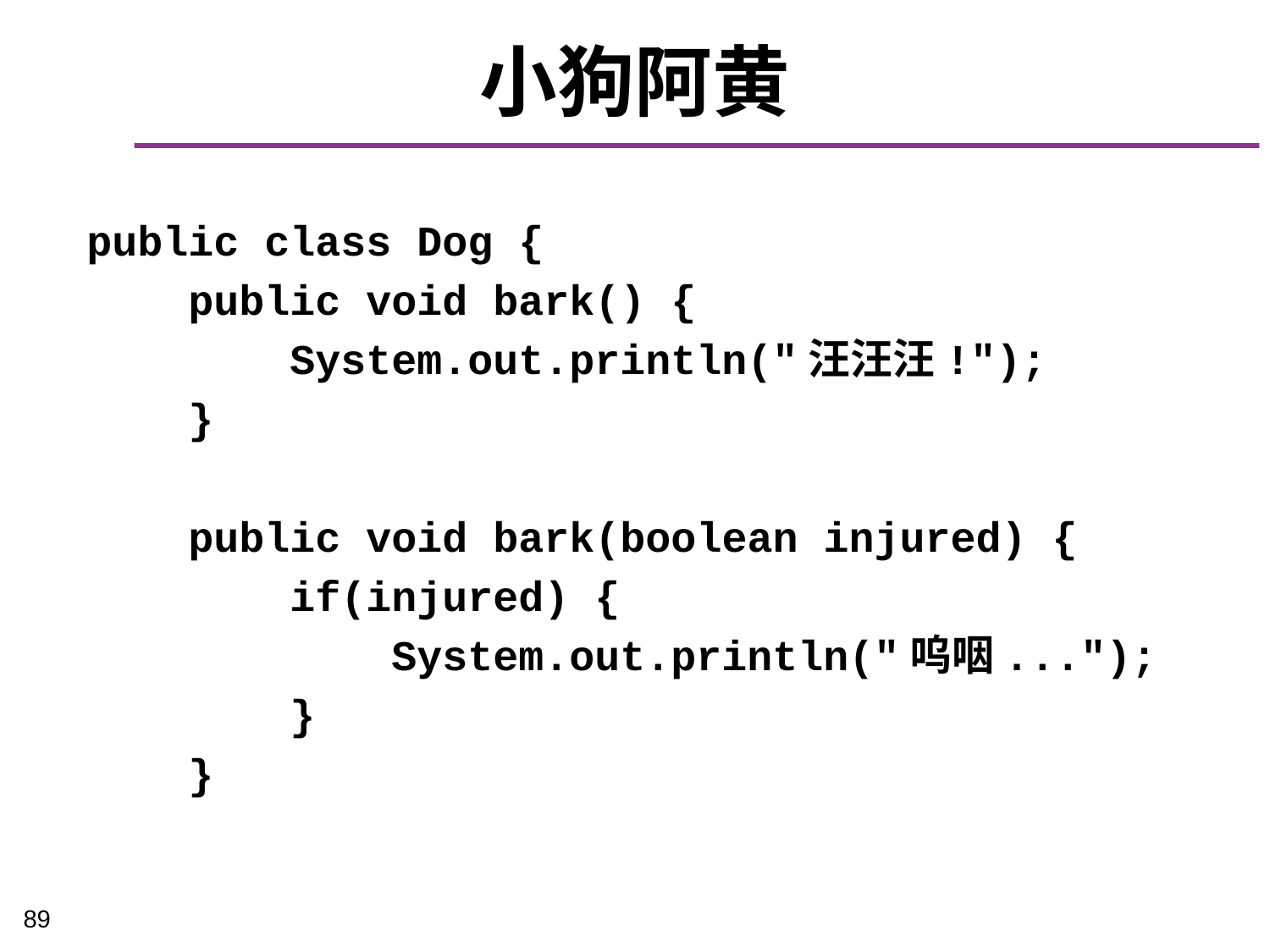

# 小狗阿黄
public class Dog {
    public void bark() {
        System.out.println("汪汪汪!");
    }

    public void bark(boolean injured) {
        if(injured) {
            System.out.println("呜咽...");
        }
    }
89